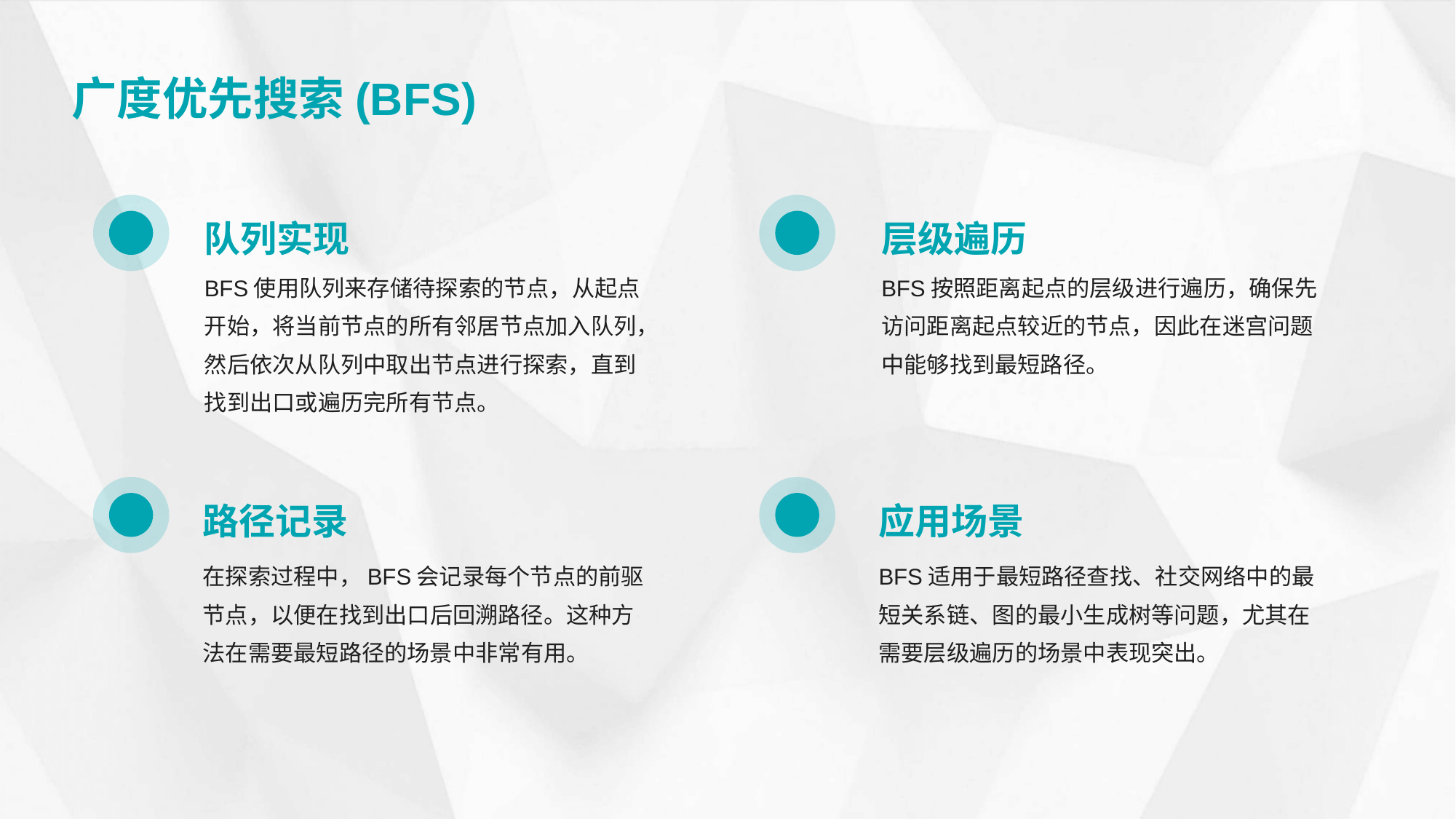

广度优先搜索(BFS)
队列实现
层级遍历

BFS使用队列来存储待探索的节点，从起点开始，将当前节点的所有邻居节点加入队列，然后依次从队列中取出节点进行探索，直到找到出口或遍历完所有节点。
BFS按照距离起点的层级进行遍历，确保先访问距离起点较近的节点，因此在迷宫问题中能够找到最短路径。
路径记录
应用场景

在探索过程中，BFS会记录每个节点的前驱节点，以便在找到出口后回溯路径。这种方法在需要最短路径的场景中非常有用。
BFS适用于最短路径查找、社交网络中的最短关系链、图的最小生成树等问题，尤其在需要层级遍历的场景中表现突出。